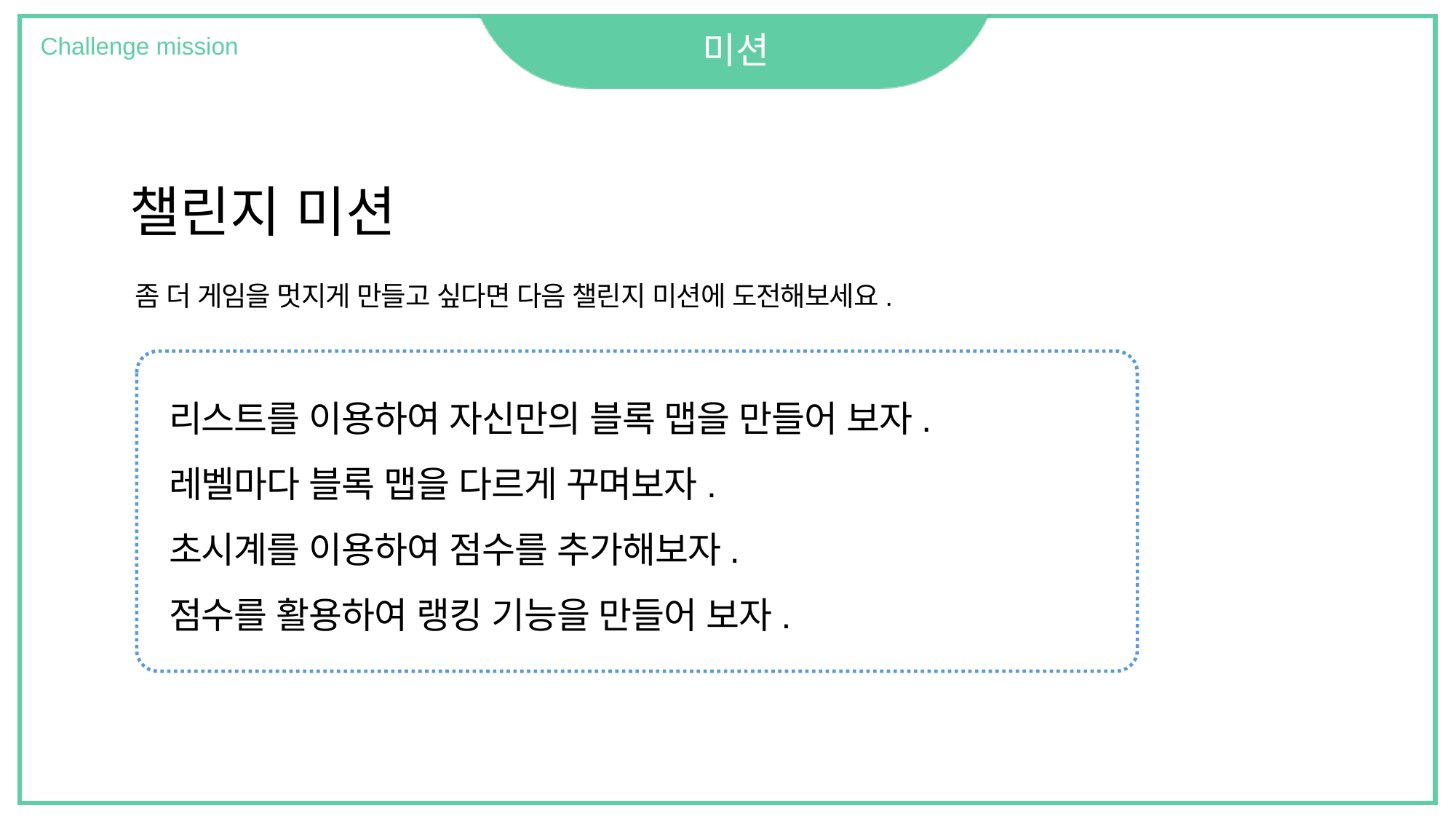

# 미션
Challenge mission
챌린지 미션
좀 더 게임을 멋지게 만들고 싶다면 다음 챌린지 미션에 도전해보세요.

리스트를 이용하여 자신만의 블록 맵을 만들어 보자.
레벨마다 블록 맵을 다르게 꾸며보자.
초시계를 이용하여 점수를 추가해보자.
점수를 활용하여 랭킹 기능을 만들어 보자.